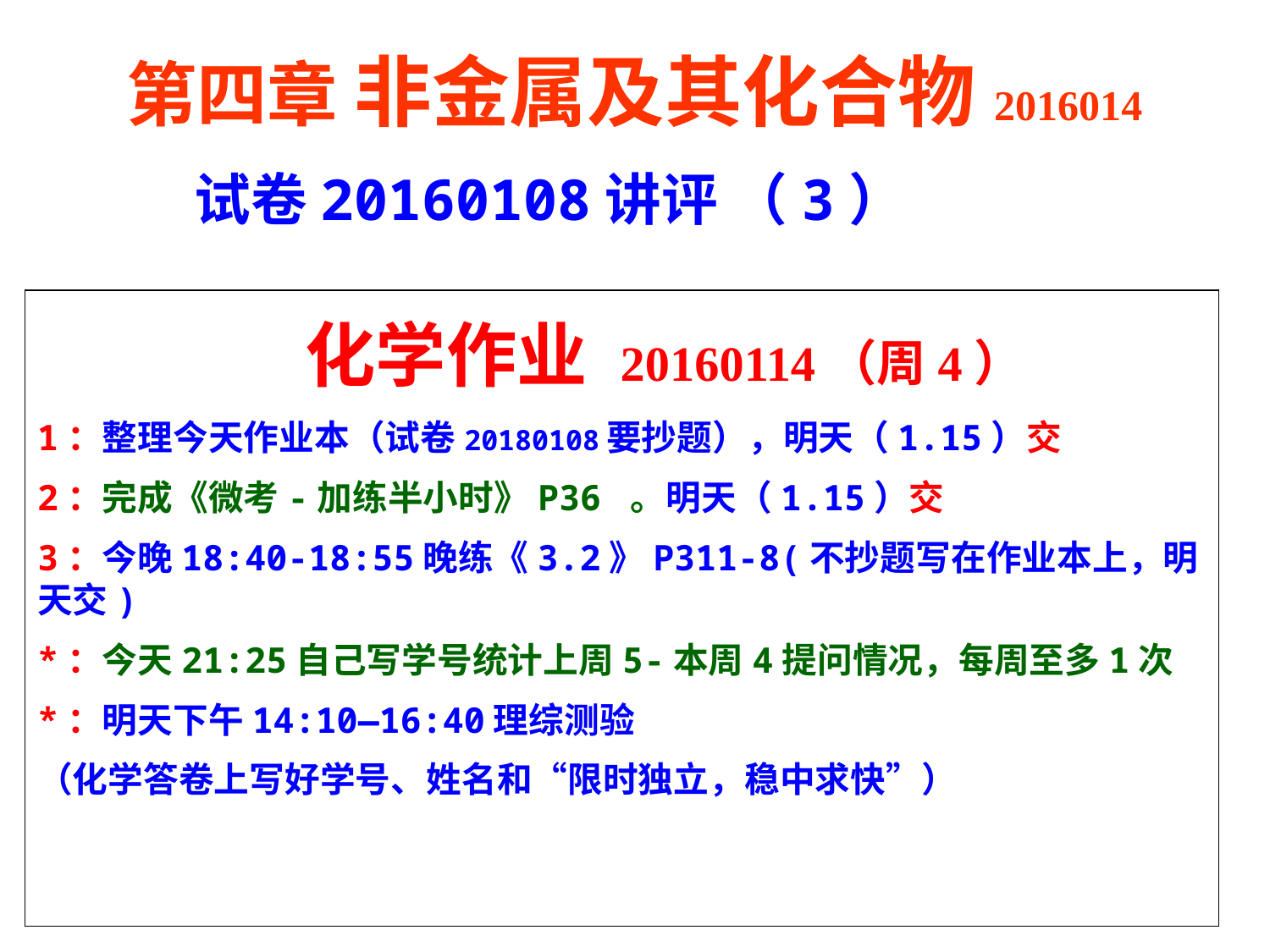

第四章 非金属及其化合物2016014
        试卷20160108讲评 （3）
             化学作业 20160114（周4）
1：整理今天作业本（试卷20180108要抄题），明天（1.15）交
2：完成《微考-加练半小时》P36 。明天（1.15）交
3：今晚18:40-18:55晚练《3.2》P311-8(不抄题写在作业本上，明天交)
*：今天21:25自己写学号统计上周5-本周4提问情况，每周至多1次
*：明天下午14:10—16:40理综测验
（化学答卷上写好学号、姓名和“限时独立，稳中求快”）